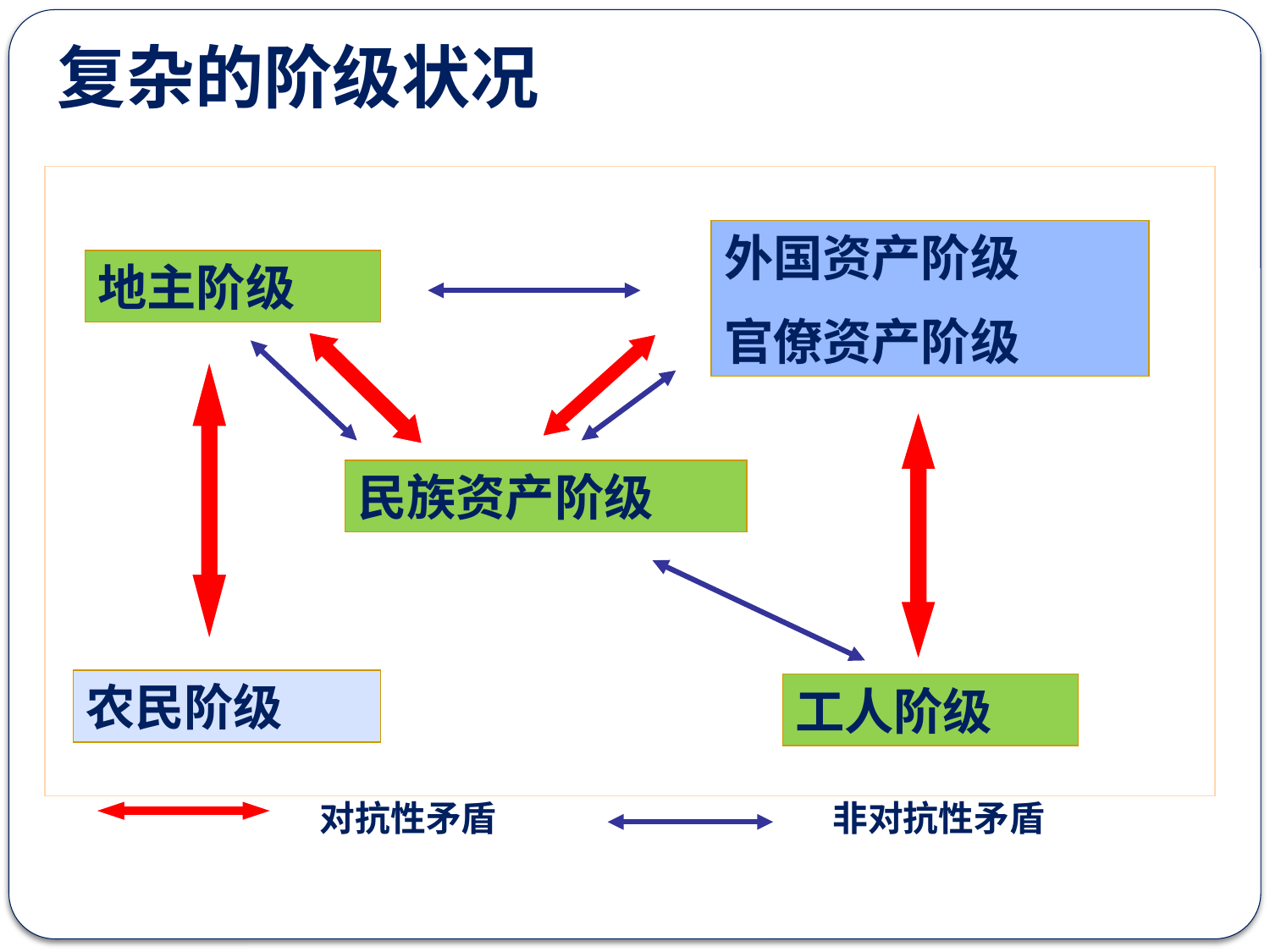

复杂的阶级状况

外国资产阶级
官僚资产阶级
地主阶级

民族资产阶级
农民阶级
工人阶级
对抗性矛盾
非对抗性矛盾